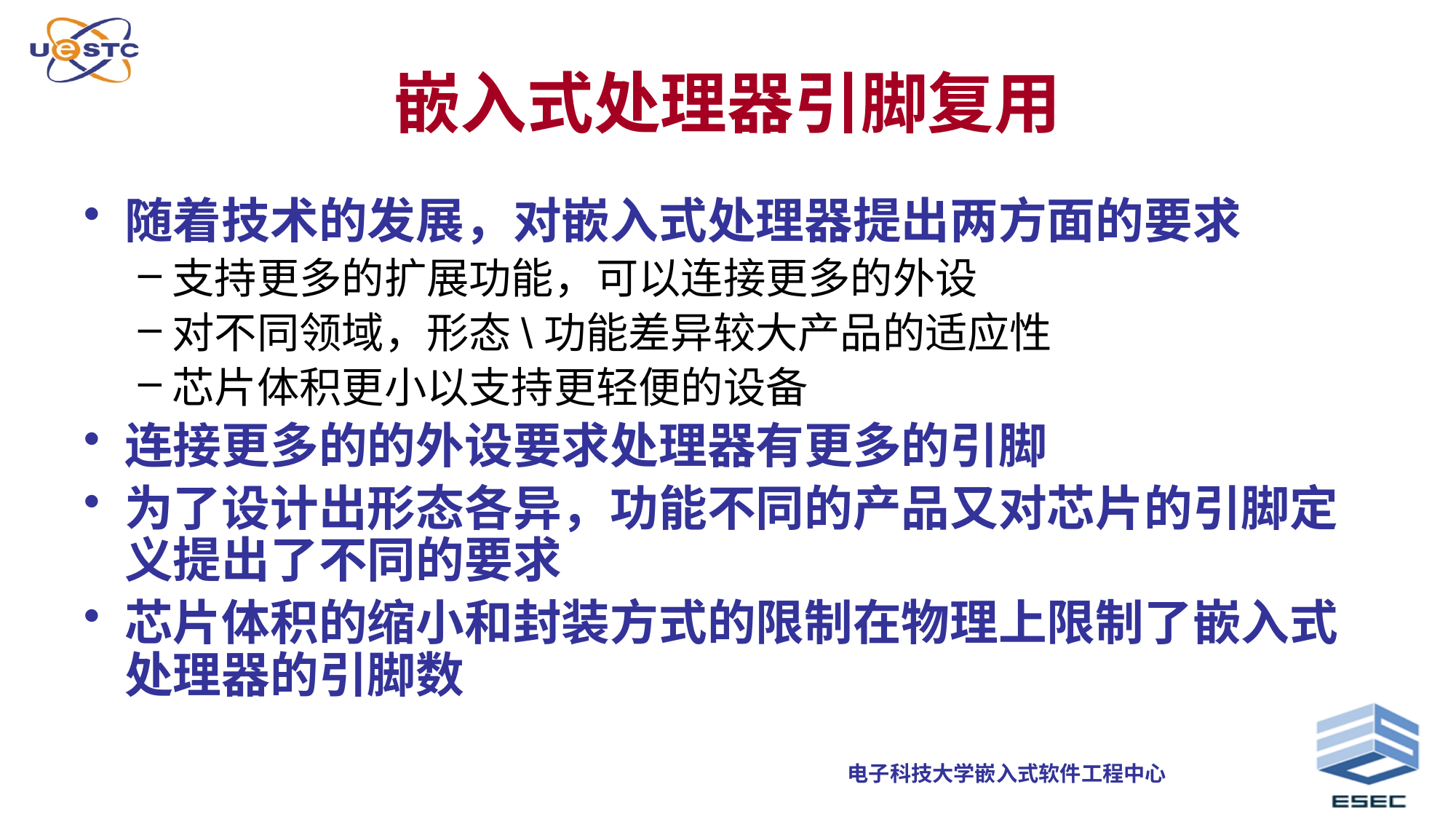

# 嵌入式处理器引脚复用
随着技术的发展，对嵌入式处理器提出两方面的要求
支持更多的扩展功能，可以连接更多的外设
对不同领域，形态\功能差异较大产品的适应性
芯片体积更小以支持更轻便的设备
连接更多的的外设要求处理器有更多的引脚
为了设计出形态各异，功能不同的产品又对芯片的引脚定义提出了不同的要求
芯片体积的缩小和封装方式的限制在物理上限制了嵌入式处理器的引脚数